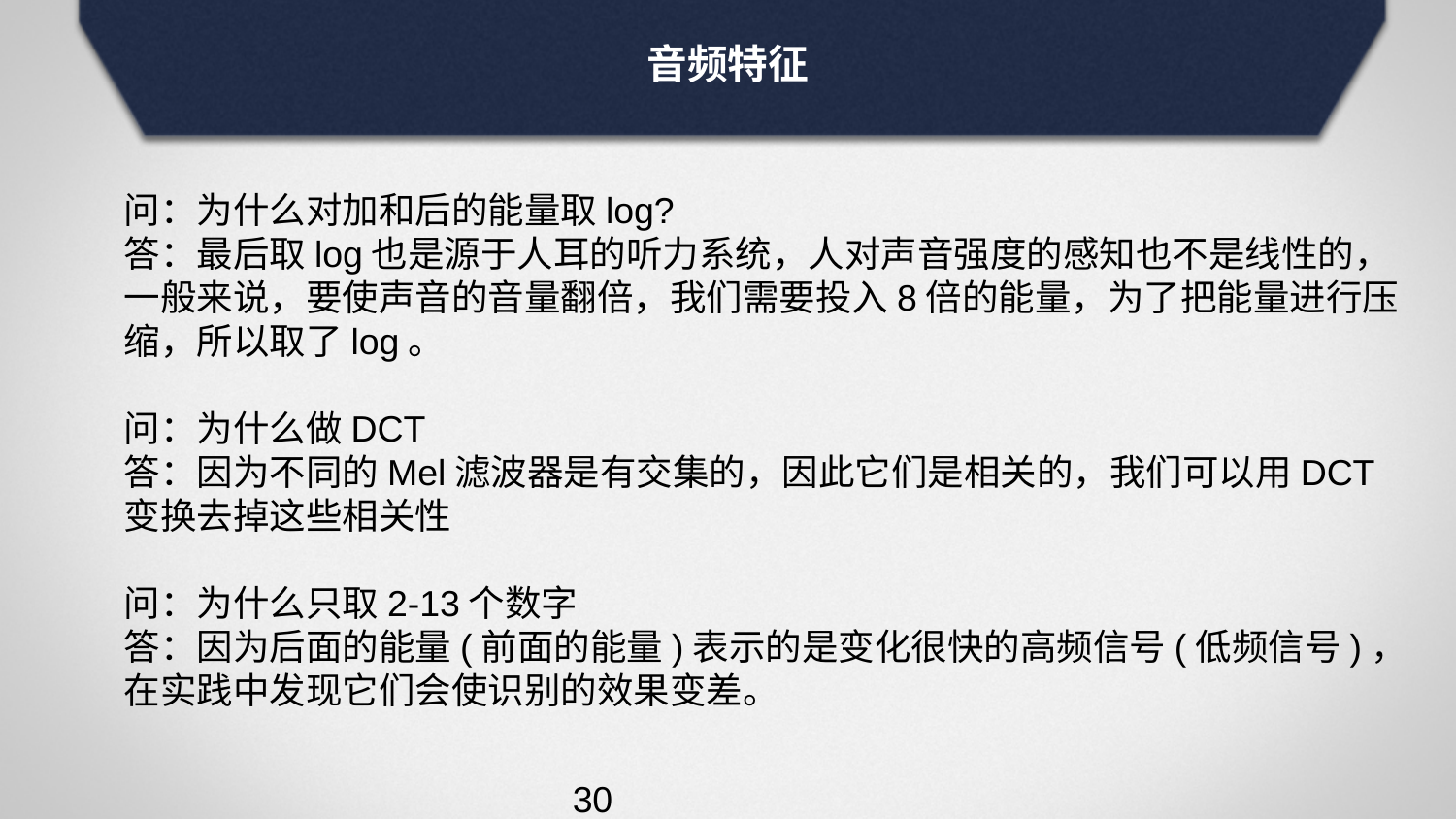

音频特征
问：为什么对加和后的能量取log?
答：最后取log也是源于人耳的听力系统，人对声音强度的感知也不是线性的，一般来说，要使声音的音量翻倍，我们需要投入8倍的能量，为了把能量进行压缩，所以取了log。

问：为什么做DCT
答：因为不同的Mel滤波器是有交集的，因此它们是相关的，我们可以用DCT变换去掉这些相关性

问：为什么只取2-13个数字
答：因为后面的能量(前面的能量)表示的是变化很快的高频信号(低频信号)，在实践中发现它们会使识别的效果变差。
30